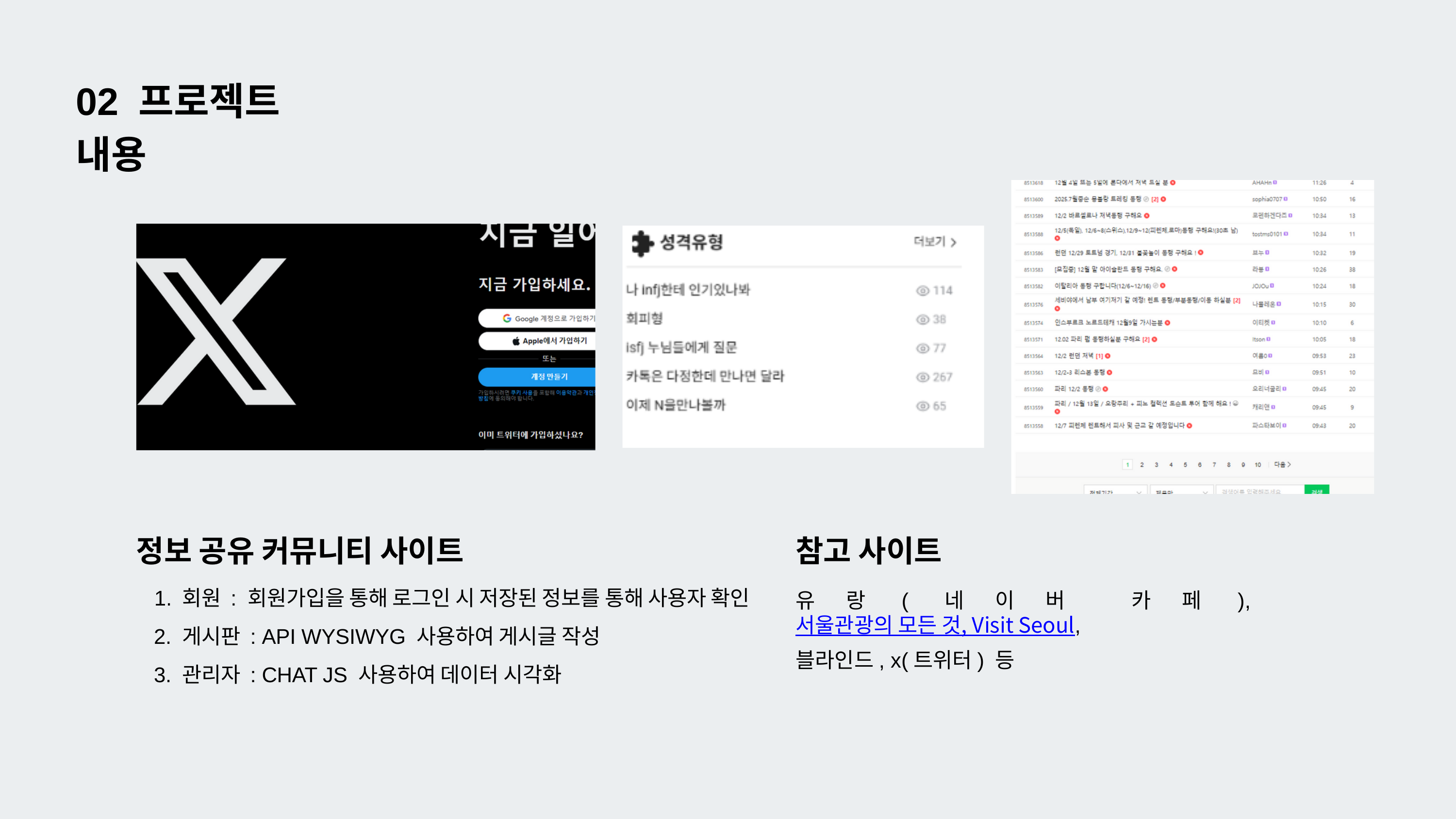

02 프로젝트 내용

정보 공유 커뮤니티 사이트
참고 사이트
유랑(네이버 카페), 서울관광의 모든 것, Visit Seoul,
블라인드, x(트위터) 등
 회원 : 회원가입을 통해 로그인 시 저장된 정보를 통해 사용자 확인

   2. 게시판 : API WYSIWYG 사용하여 게시글 작성

   3. 관리자 : CHAT JS 사용하여 데이터 시각화